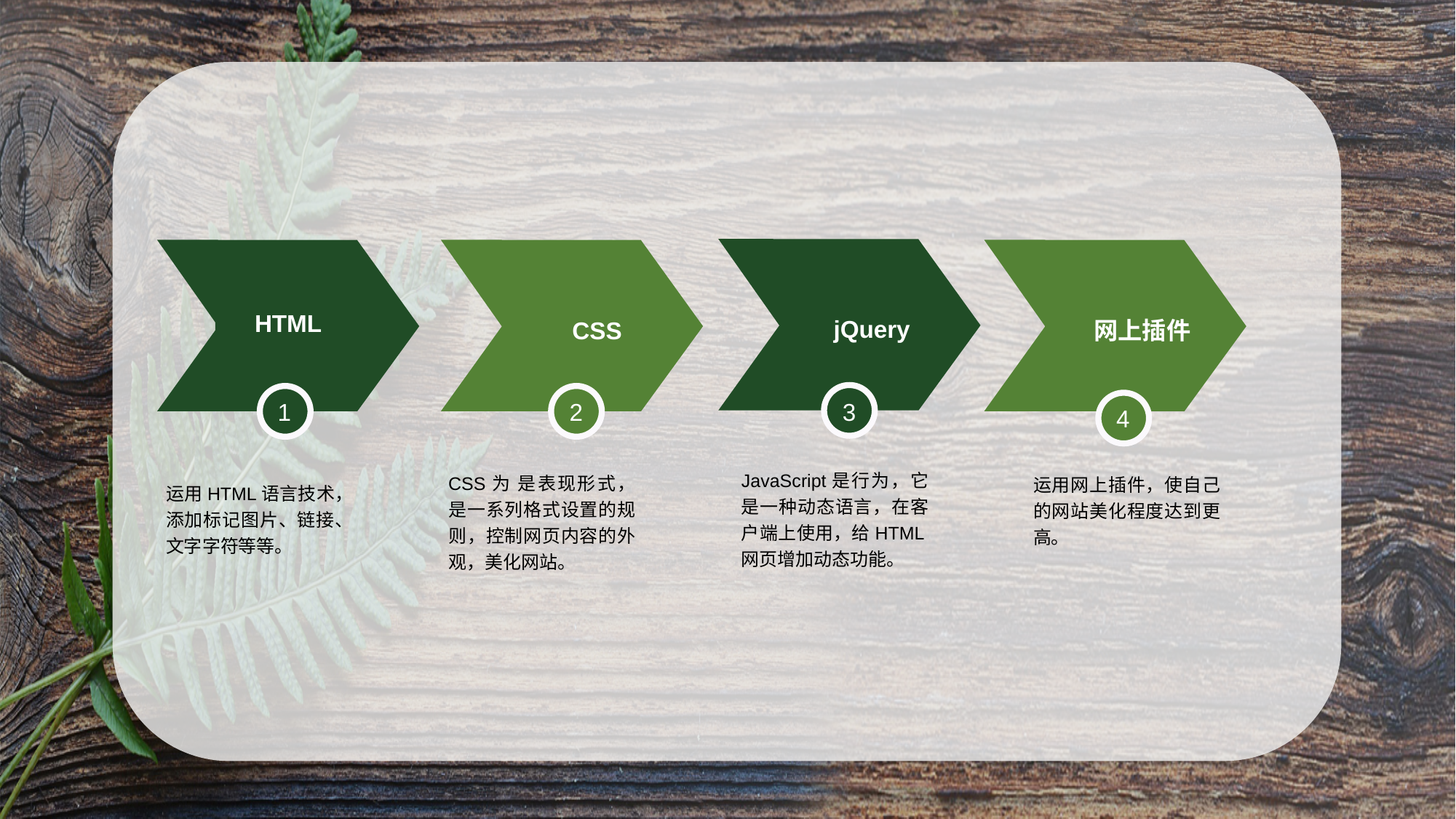

jQuery

HTML

CSS

网上插件

3

1

2

4
JavaScript是行为，它是一种动态语言，在客户端上使用，给HTML网页增加动态功能。
CSS为 是表现形式，是一系列格式设置的规则，控制网页内容的外观，美化网站。
运用网上插件，使自己的网站美化程度达到更高。
运用HTML语言技术，添加标记图片、链接、文字字符等等。